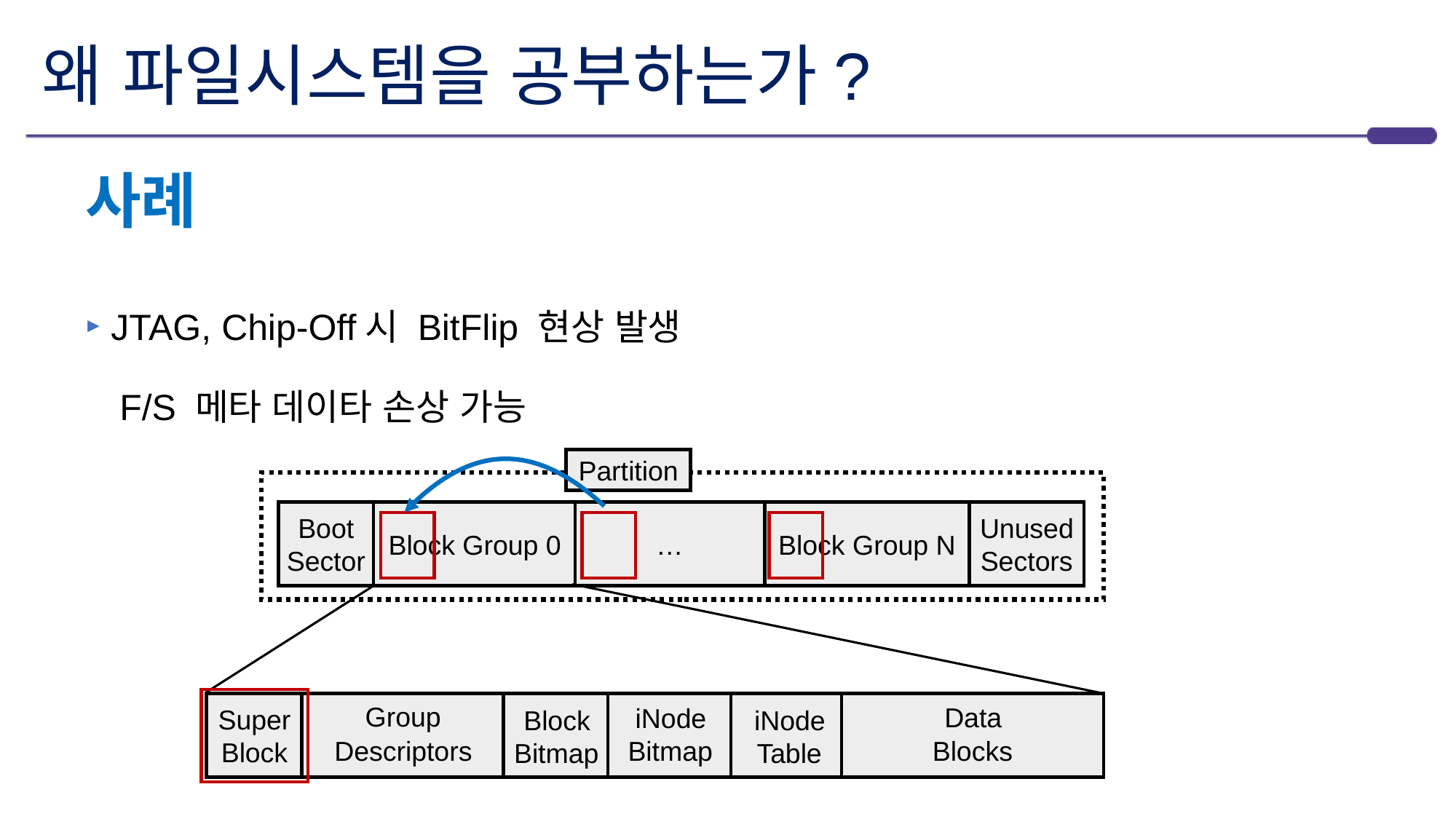

# 왜 파일시스템을 공부하는가?
사례
JTAG, Chip-Off시 BitFlip 현상 발생
 F/S 메타 데이타 손상 가능
Partition

Block Group 0
Boot
Sector
…
Unused Sectors
Block Group N

Super Block

Group
Data
Blocks
iNode
Bitmap
iNode
Table
Descriptors
Block
Bitmap